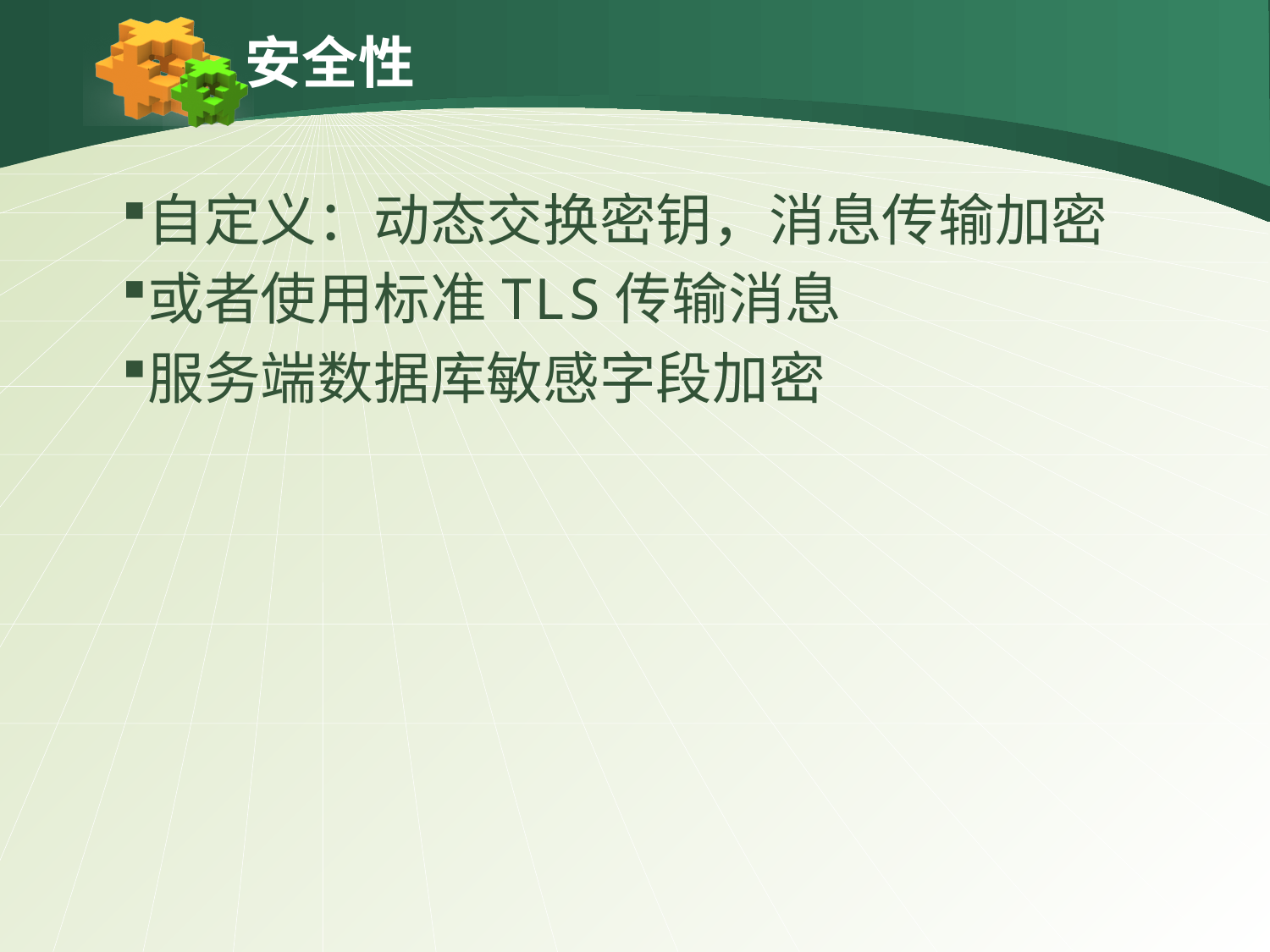

安全性
自定义：动态交换密钥，消息传输加密
或者使用标准TLS传输消息
服务端数据库敏感字段加密